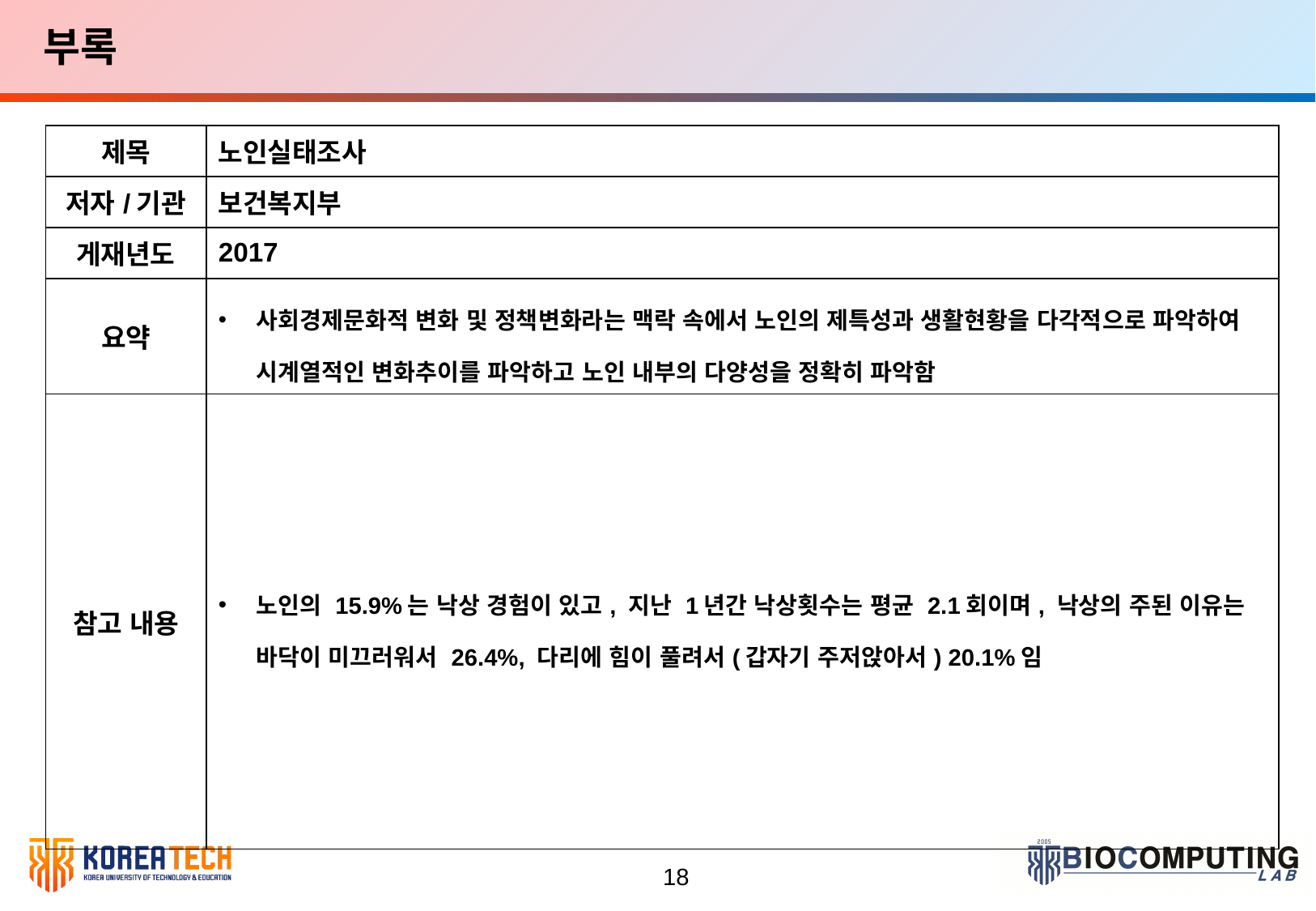

부록
6. 연구 일정

| 제목 | 노인실태조사 |
| --- | --- |
| 저자/기관 | 보건복지부 |
| 게재년도 | 2017 |
| 요약 | 사회경제문화적 변화 및 정책변화라는 맥락 속에서 노인의 제특성과 생활현황을 다각적으로 파악하여 시계열적인 변화추이를 파악하고 노인 내부의 다양성을 정확히 파악함 |
| 참고 내용 | 노인의 15.9%는 낙상 경험이 있고, 지난 1년간 낙상횟수는 평균 2.1회이며, 낙상의 주된 이유는 바닥이 미끄러워서 26.4%, 다리에 힘이 풀려서(갑자기 주저앉아서) 20.1%임 |
18